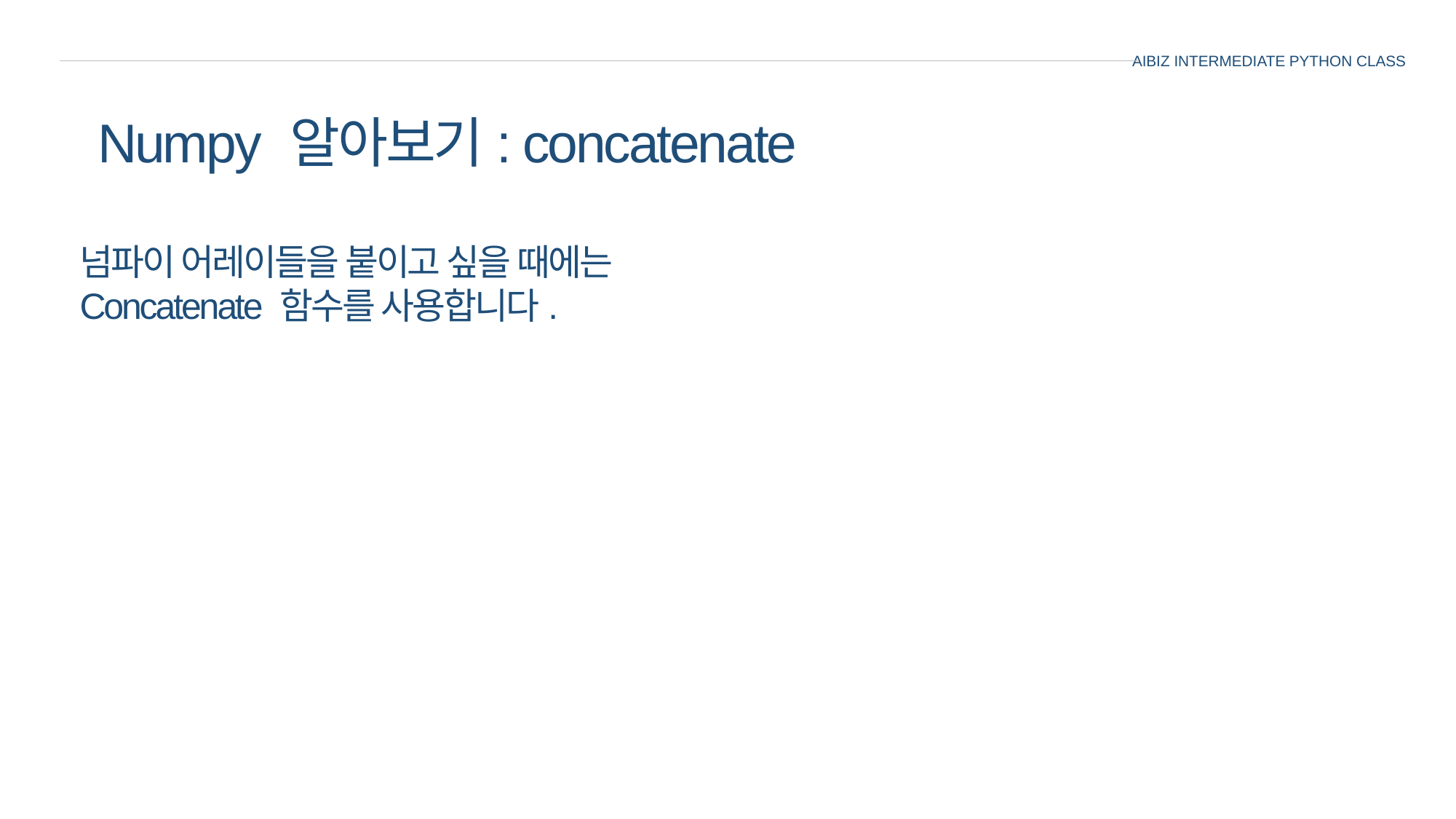

AIBIZ INTERMEDIATE PYTHON CLASS
Numpy 알아보기: concatenate
넘파이 어레이들을 붙이고 싶을 때에는
Concatenate 함수를 사용합니다.